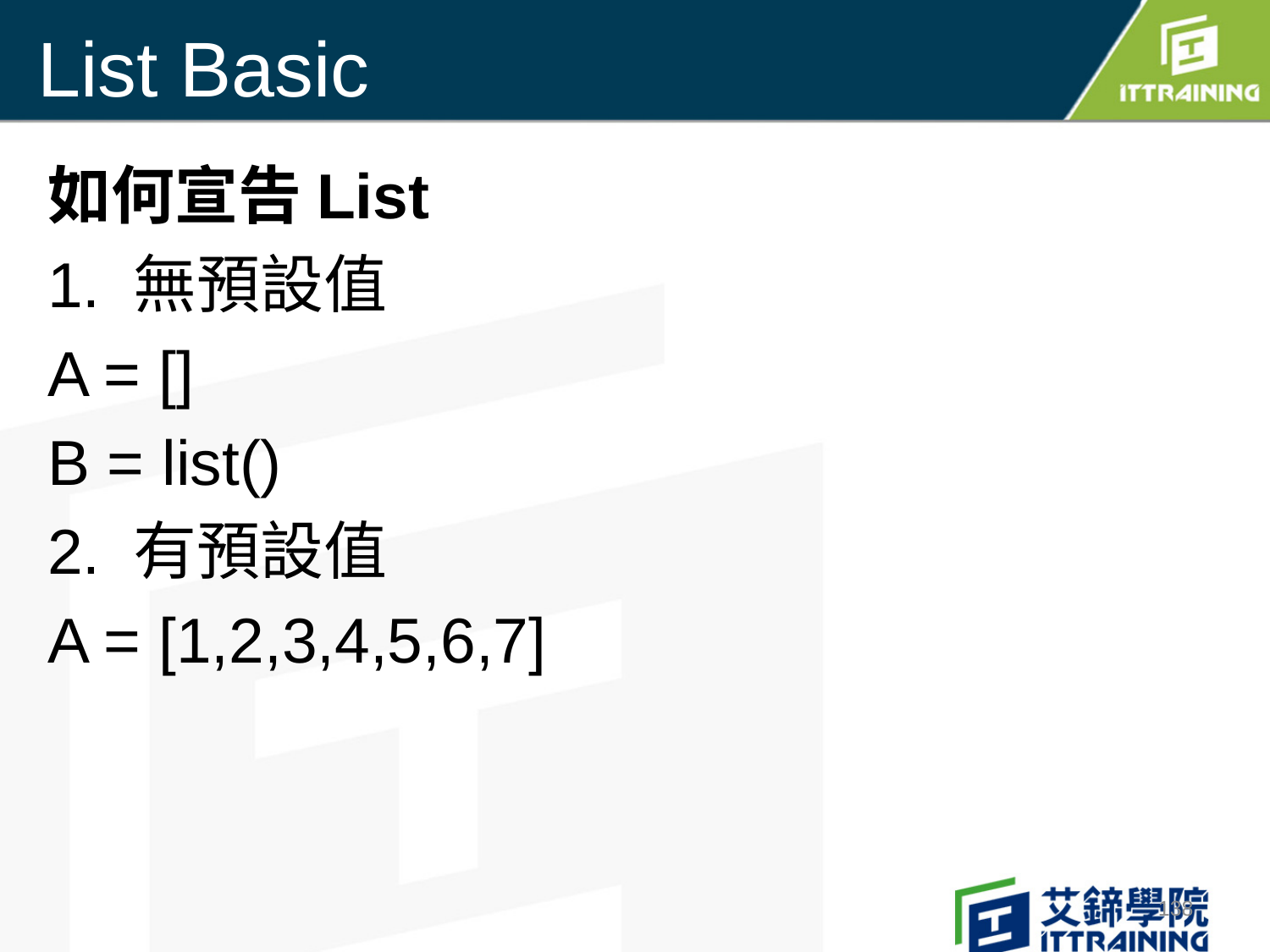

# List Basic
如何宣告List
1. 無預設值
A = []
B = list()
2. 有預設值
A = [1,2,3,4,5,6,7]

138